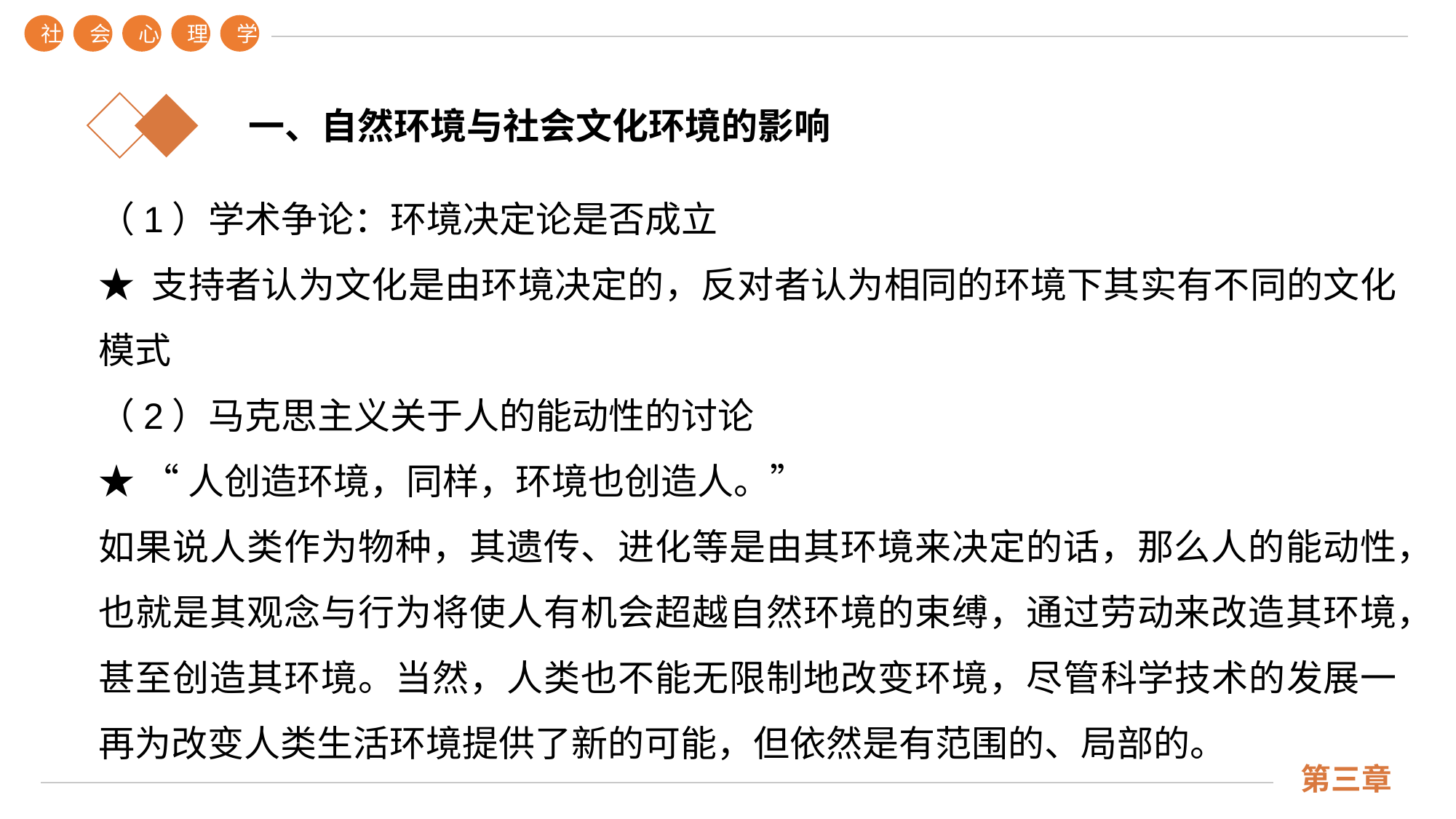

社
会
心
理
学

一、自然环境与社会文化环境的影响
（1）学术争论：环境决定论是否成立
★ 支持者认为文化是由环境决定的，反对者认为相同的环境下其实有不同的文化模式
（2）马克思主义关于人的能动性的讨论
★ “人创造环境，同样，环境也创造人。”
如果说人类作为物种，其遗传、进化等是由其环境来决定的话，那么人的能动性，也就是其观念与行为将使人有机会超越自然环境的束缚，通过劳动来改造其环境，甚至创造其环境。当然，人类也不能无限制地改变环境，尽管科学技术的发展一再为改变人类生活环境提供了新的可能，但依然是有范围的、局部的。

第三章